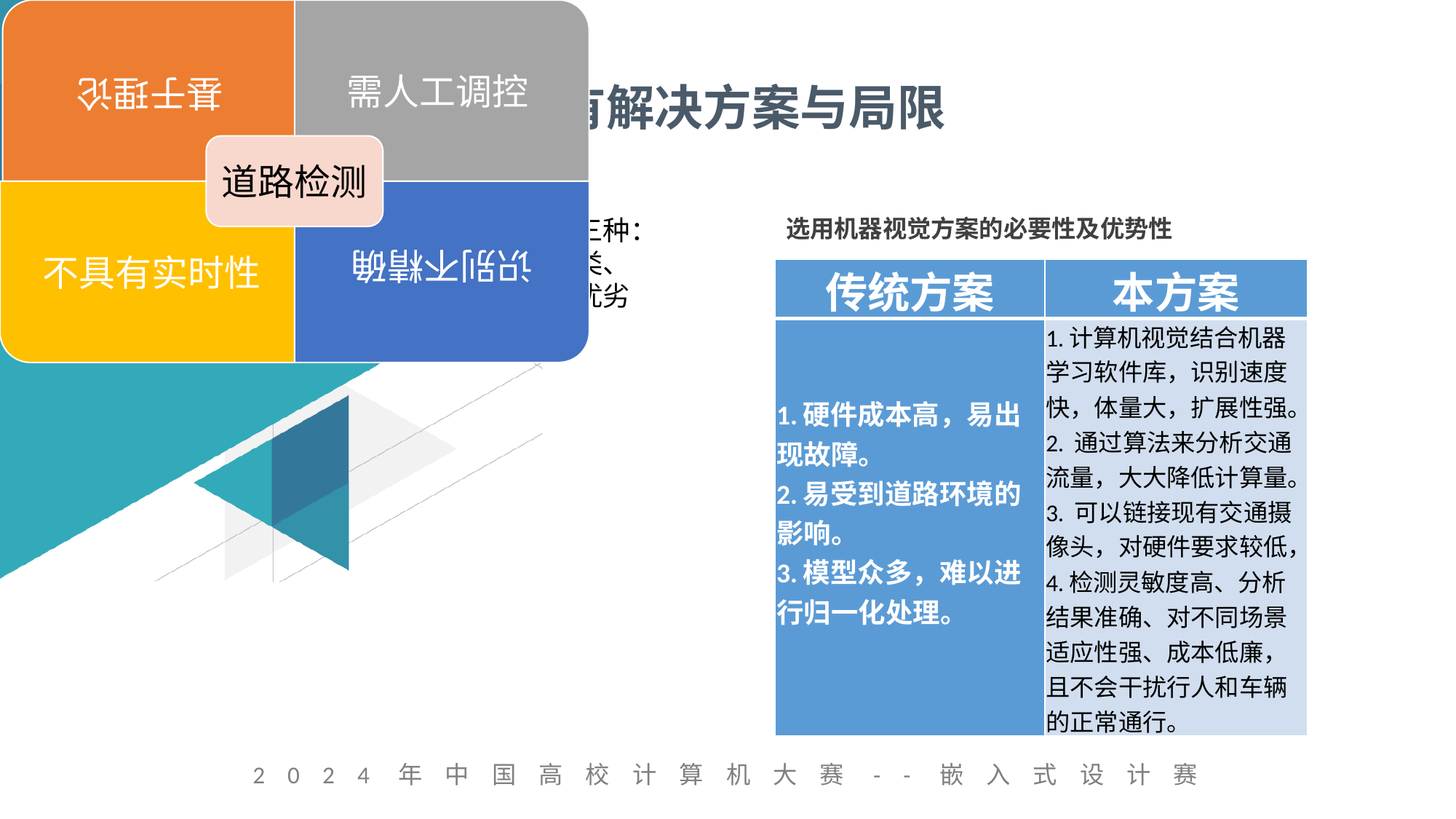

现有解决方案与局限
目前主流的道路交通优化研究方法大致分三种：机器学习和强化学习类、智能交通与仿真类、系统可靠性与稳健性类这几种方法各有优劣
选用机器视觉方案的必要性及优势性
| 传统方案 | 本方案 |
| --- | --- |
| 1.硬件成本高，易出现故障。 2.易受到道路环境的影响。 3.模型众多，难以进行归一化处理。 | 1.计算机视觉结合机器学习软件库，识别速度快，体量大，扩展性强。 2. 通过算法来分析交通流量，大大降低计算量。 3. 可以链接现有交通摄像头，对硬件要求较低，4.检测灵敏度高、分析结果准确、对不同场景适应性强、成本低廉，且不会干扰行人和车辆的正常通行。 |

基于理论
需人工调控
不具有实时性
识别不精确
道路检测